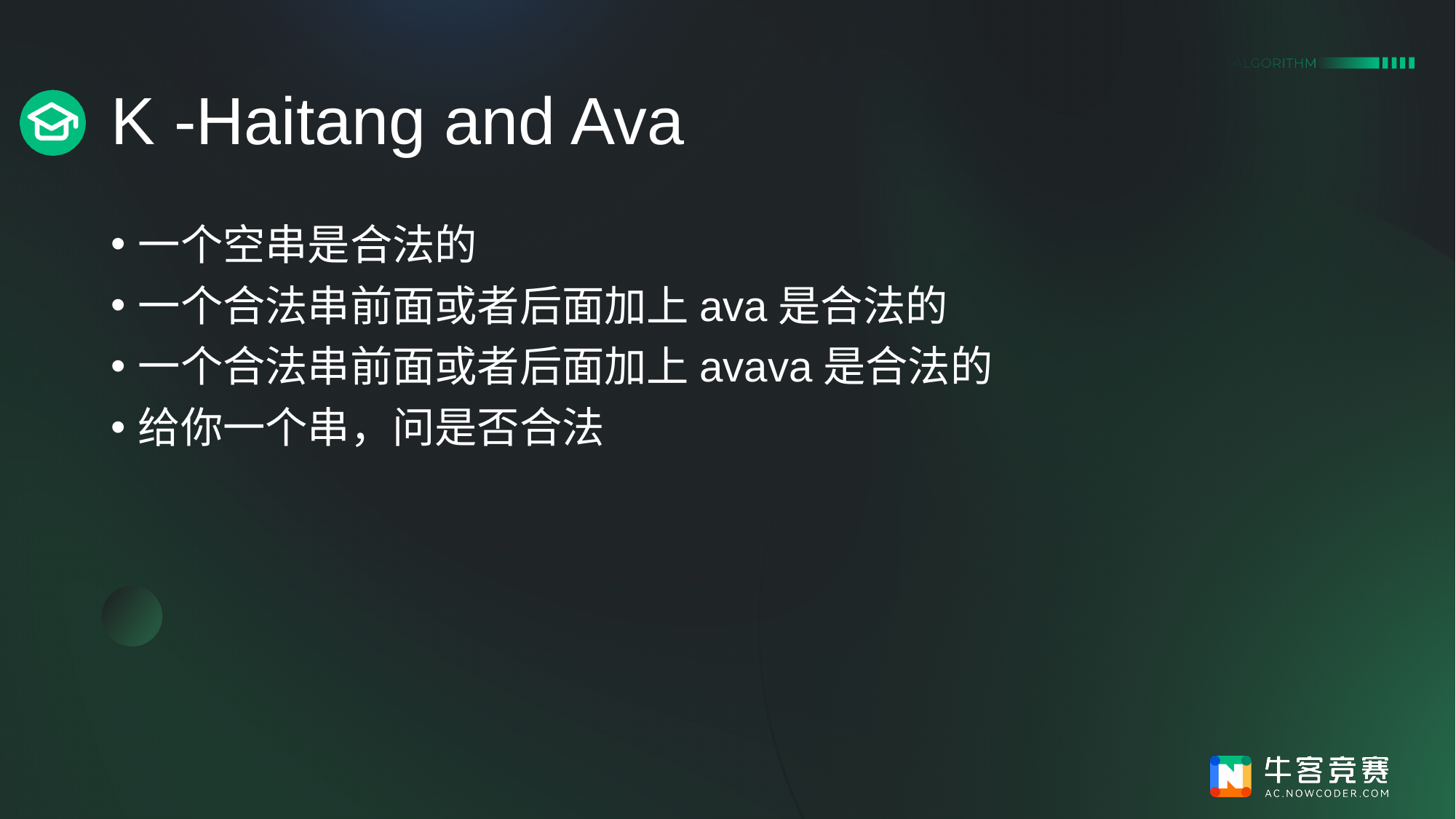

# K -Haitang and Ava
一个空串是合法的
一个合法串前面或者后面加上ava是合法的
一个合法串前面或者后面加上avava是合法的
给你一个串，问是否合法